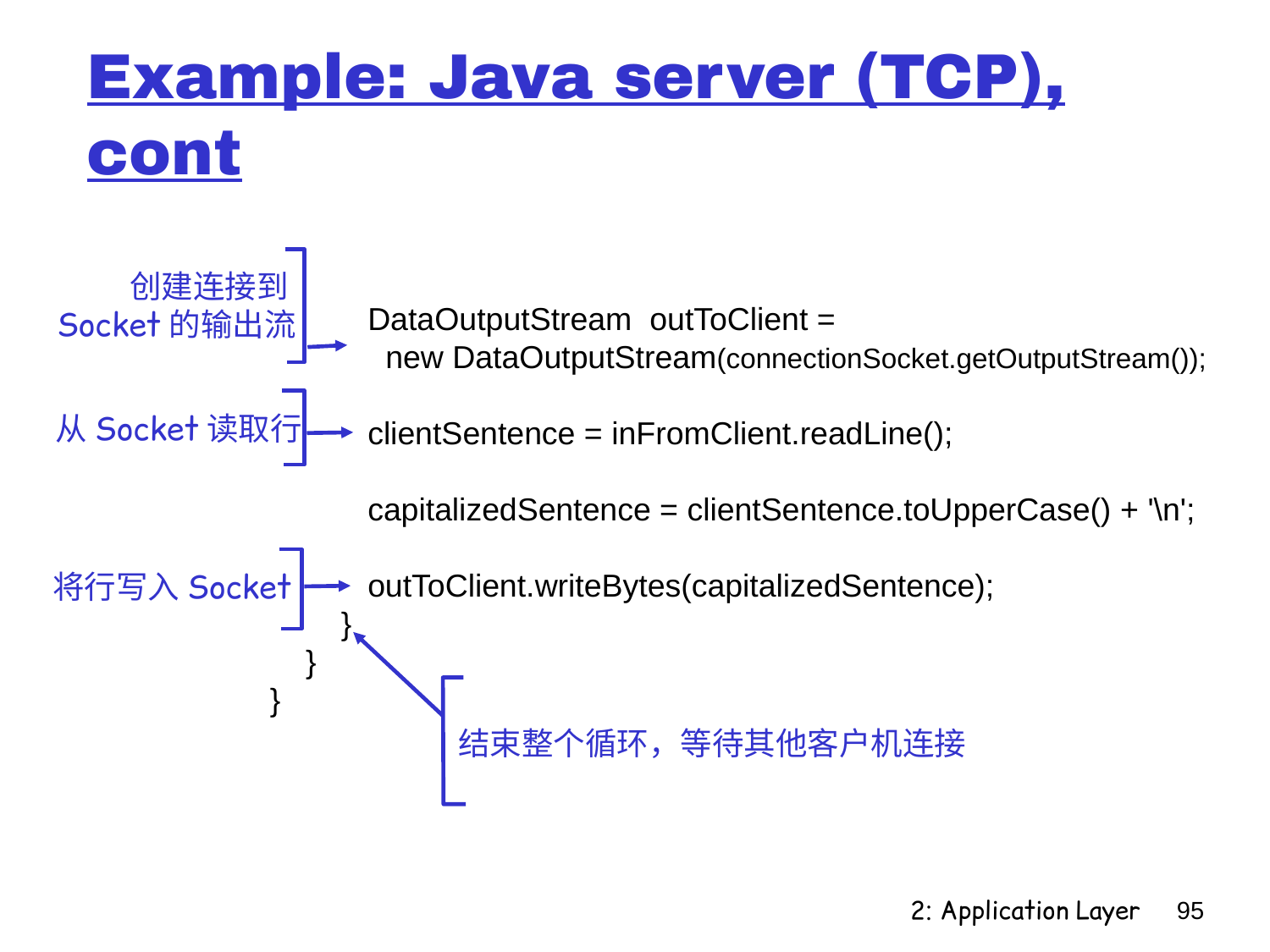

# Example: Java server (TCP), cont

           DataOutputStream  outToClient =
             new DataOutputStream(connectionSocket.getOutputStream());

           clientSentence = inFromClient.readLine();

           capitalizedSentence = clientSentence.toUpperCase() + '\n';

           outToClient.writeBytes(capitalizedSentence);
        }
    }
}

创建连接到Socket的输出流

从Socket读取行

将行写入Socket

结束整个循环，等待其他客户机连接
2: Application Layer
95